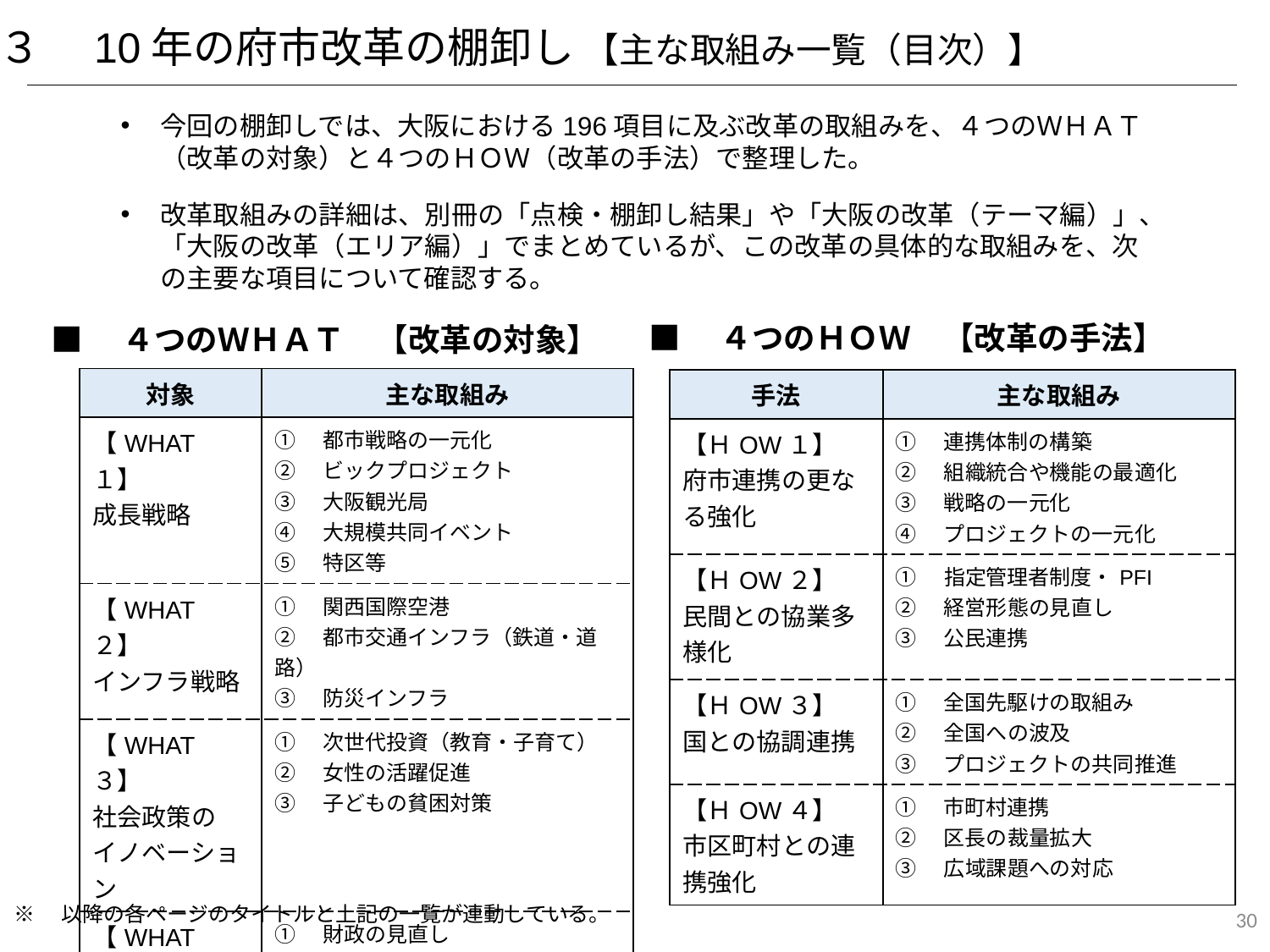

３　10年の府市改革の棚卸し 【主な取組み一覧（目次）】
今回の棚卸しでは、大阪における196項目に及ぶ改革の取組みを、４つのＷＨＡＴ（改革の対象）と４つのＨＯＷ（改革の手法）で整理した。

改革取組みの詳細は、別冊の「点検・棚卸し結果」や「大阪の改革（テーマ編）」、「大阪の改革（エリア編）」でまとめているが、この改革の具体的な取組みを、次の主要な項目について確認する。
■　４つのＨＯＷ　【改革の手法】
■　４つのＷＨＡＴ　【改革の対象】
| 対象 | 主な取組み |
| --- | --- |
| 【WHAT１】　 成長戦略 | ①　都市戦略の一元化 ②　ビックプロジェクト ③　大阪観光局 ④　大規模共同イベント ⑤　特区等 |
| 【WHAT２】 インフラ戦略 | ①　関西国際空港 ②　都市交通インフラ（鉄道・道路） ③　防災インフラ |
| 【WHAT３】 社会政策の イノベーション | ①　次世代投資（教育・子育て） ②　女性の活躍促進 ③　子どもの貧困対策 |
| 【WHAT４】 いわゆる 行政改革 | ①　財政の見直し ②　組織体制の見直し ③　働き方改革・ICT活用 |
| 手法 | 主な取組み |
| --- | --- |
| 【ＨOW１】　 府市連携の更なる強化 | ①　連携体制の構築 ②　組織統合や機能の最適化 ③　戦略の一元化 ④　プロジェクトの一元化 |
| 【ＨOW２】 民間との協業多様化 | ①　指定管理者制度・PFI ②　経営形態の見直し ③　公民連携 |
| 【ＨOW３】 国との協調連携 | ①　全国先駆けの取組み ②　全国への波及 ③　プロジェクトの共同推進 |
| 【ＨOW４】 市区町村との連携強化 | ①　市町村連携 ②　区長の裁量拡大 ③　広域課題への対応 |
30
※　以降の各ページのタイトルと上記の一覧が連動している。